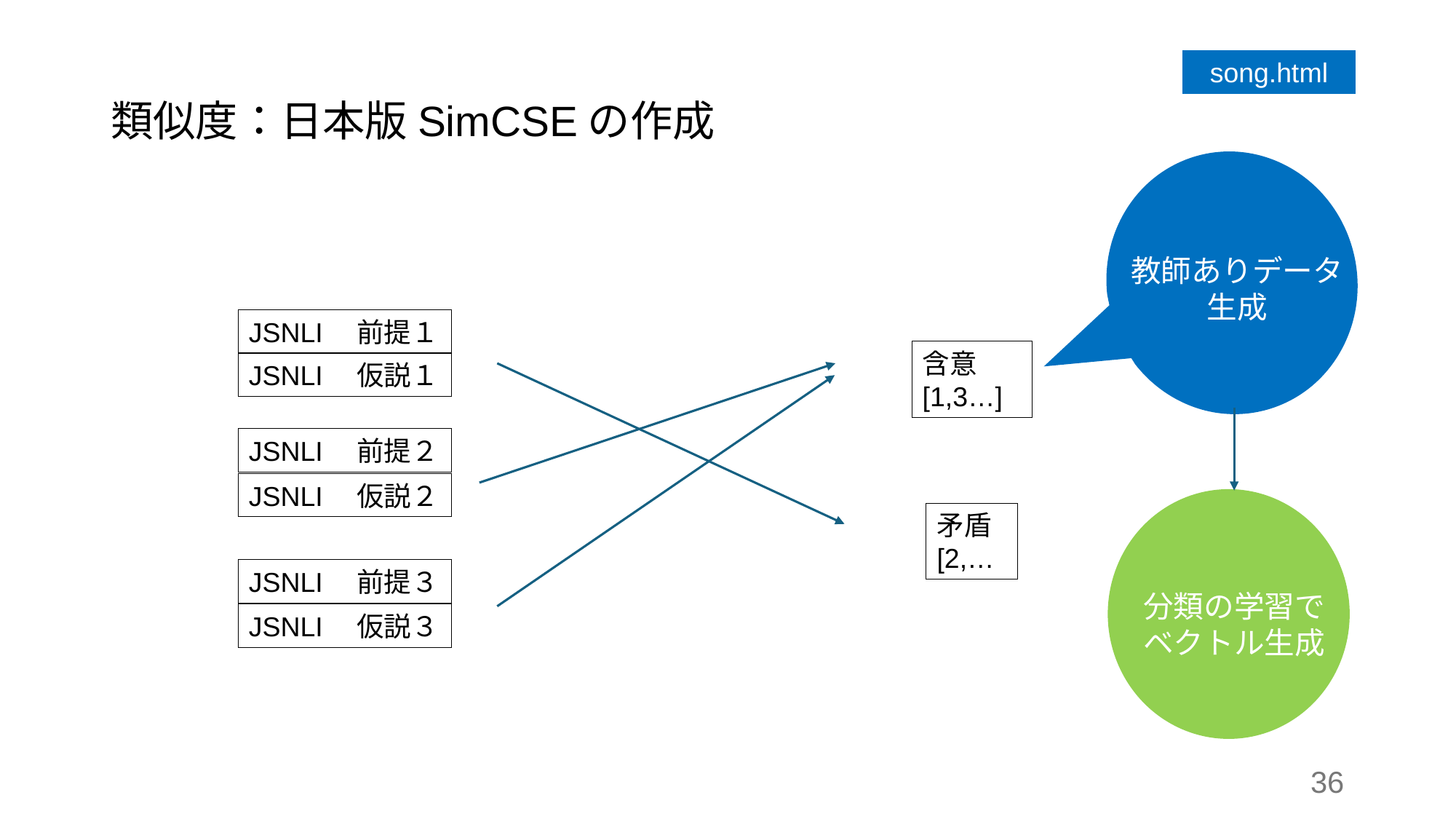

# 類似度：日本版SimCSEの作成
song.html

教師ありデータ生成
JSNLI　前提１
JSNLI　仮説１
含意 [1,3…]
JSNLI　前提２
JSNLI　仮説２
矛盾[2,…
JSNLI　前提３
JSNLI　仮説３

分類の学習で
ベクトル生成
36